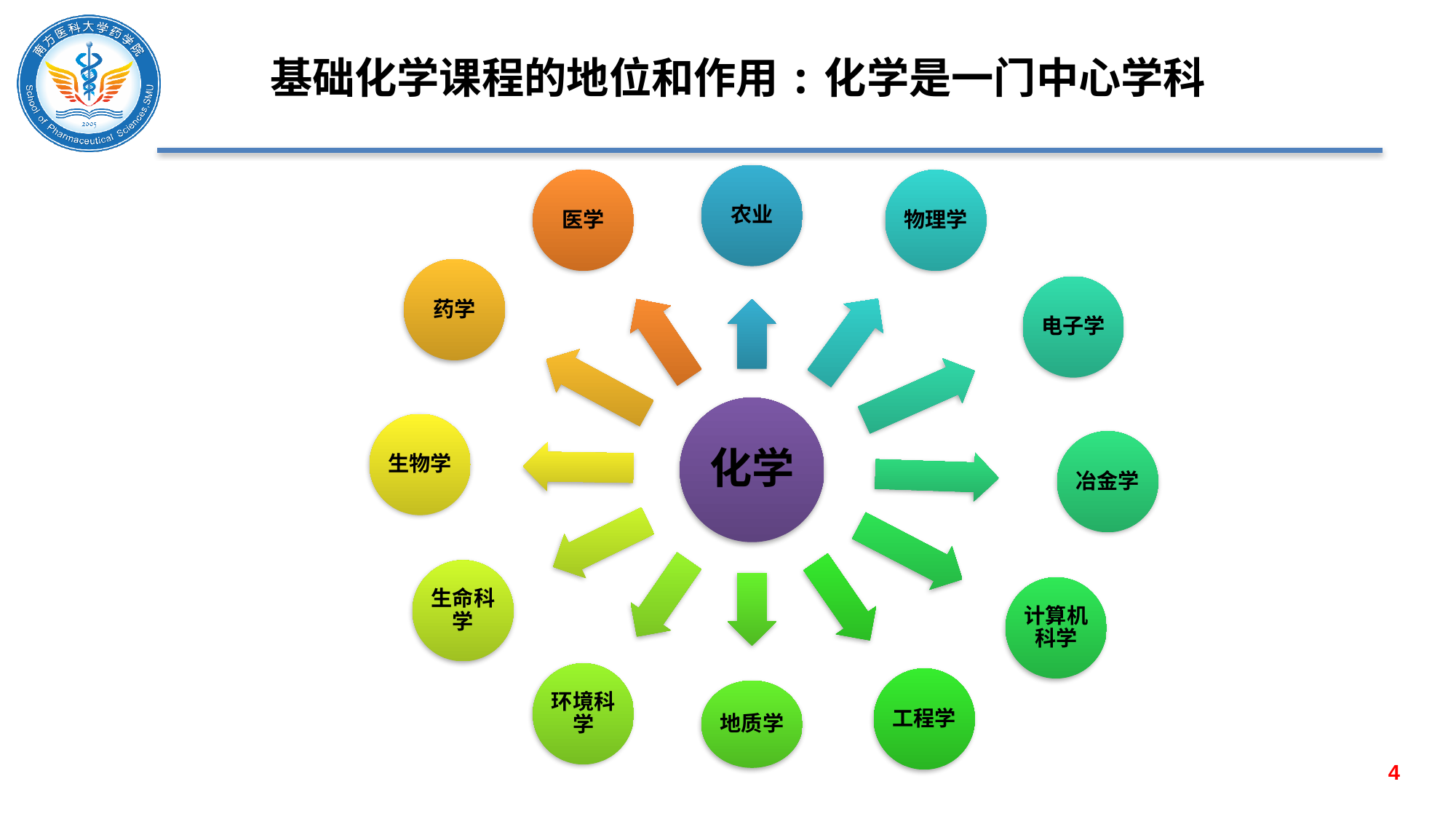

# 基础化学课程的地位和作用:化学是一门中心学科
化学

农业

物理学

电子学

冶金学

计算机科学

工程学

地质学

环境科学

生命科学

生物学

药学

医学
4